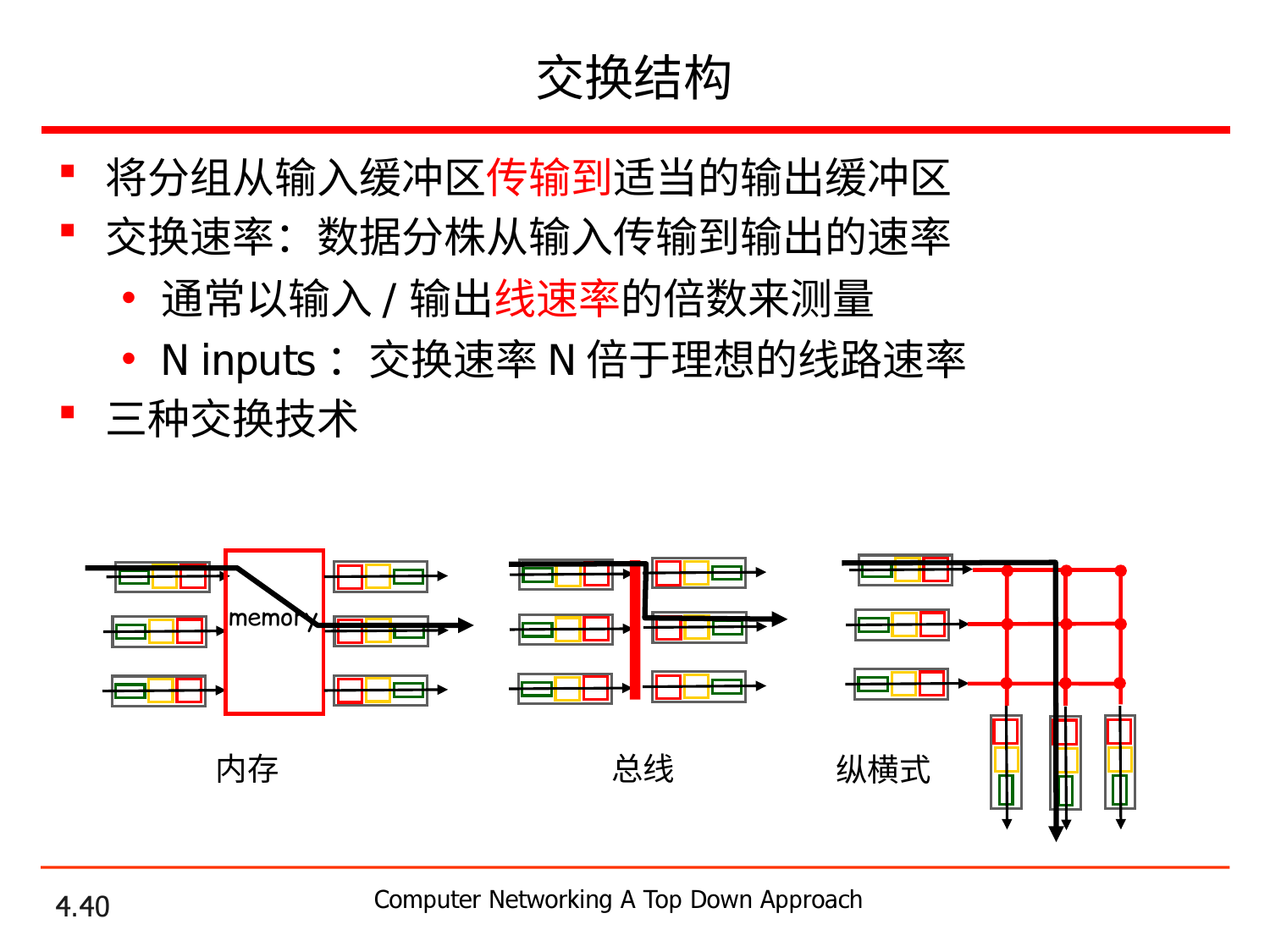

# 交换结构
将分组从输入缓冲区传输到适当的输出缓冲区
交换速率：数据分株从输入传输到输出的速率
通常以输入/输出线速率的倍数来测量
N inputs：交换速率N倍于理想的线路速率
三种交换技术

memory

总线
内存
纵横式